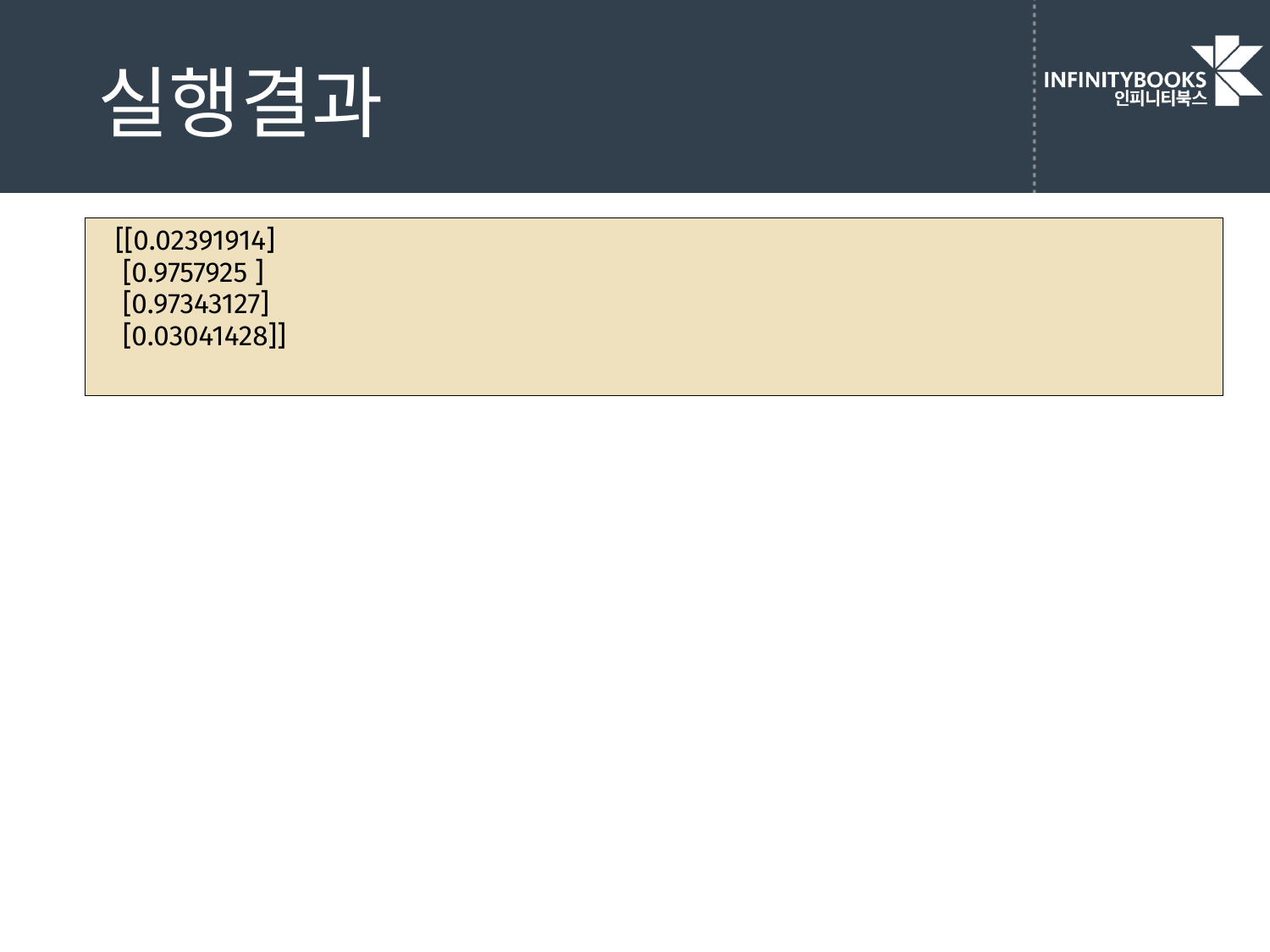

# 실행결과
[[0.02391914]
 [0.9757925 ]
 [0.97343127]
 [0.03041428]]